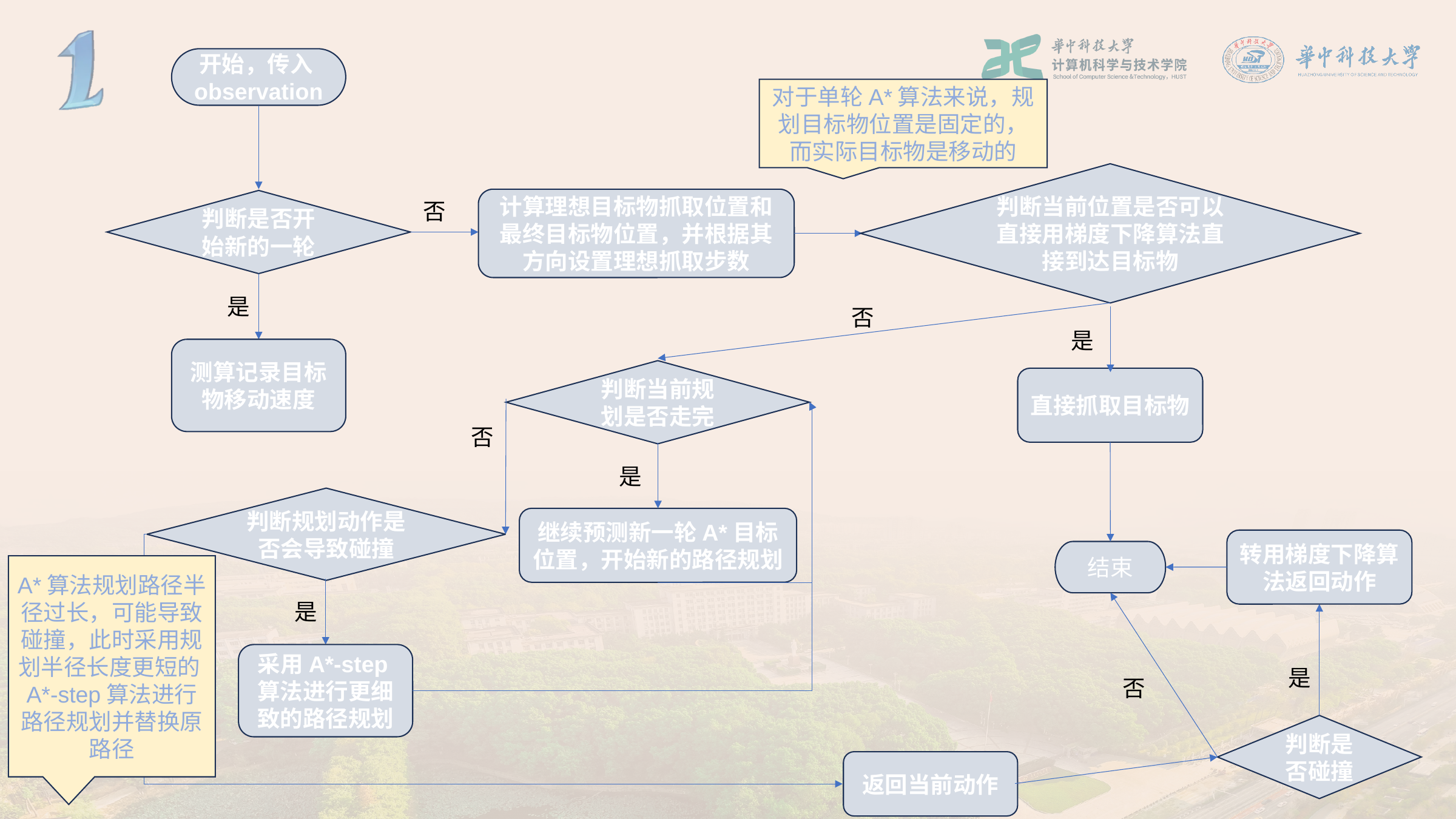

开始，传入observation
对于单轮A*算法来说，规划目标物位置是固定的，而实际目标物是移动的
判断当前位置是否可以直接用梯度下降算法直接到达目标物
计算理想目标物抓取位置和最终目标物位置，并根据其方向设置理想抓取步数
判断是否开始新的一轮
否
是
否
是
测算记录目标物移动速度
判断当前规划是否走完
直接抓取目标物
否
是
判断规划动作是否会导致碰撞
继续预测新一轮A*目标位置，开始新的路径规划
转用梯度下降算法返回动作
结束
A*算法规划路径半径过长，可能导致碰撞，此时采用规划半径长度更短的A*-step算法进行路径规划并替换原路径
是
采用A*-step算法进行更细致的路径规划
是
否
判断是否碰撞
返回当前动作